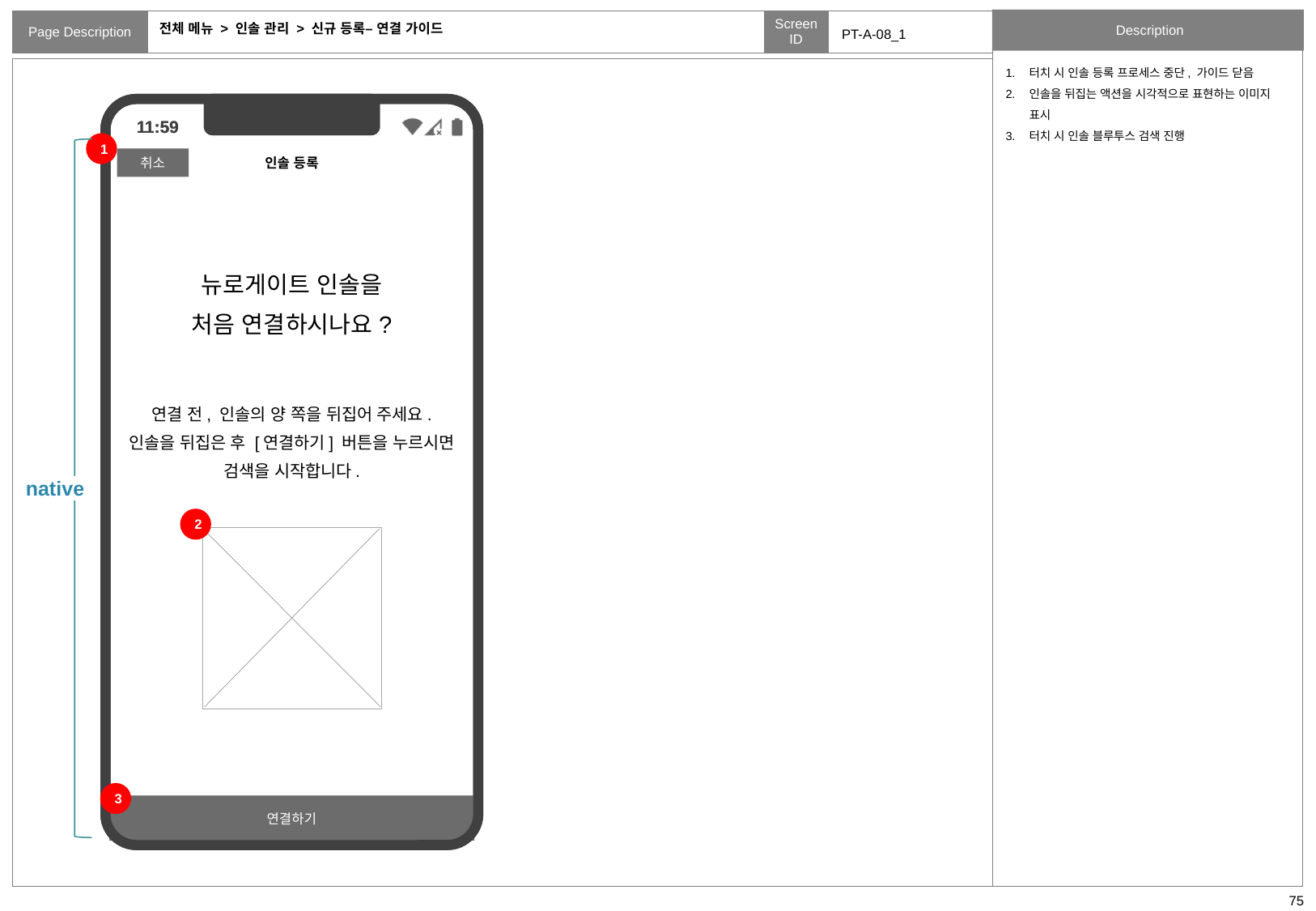

# 전체 메뉴 > 인솔 관리 > 신규 등록– 연결 가이드
PT-A-08_1
터치 시 인솔 등록 프로세스 중단, 가이드 닫음
인솔을 뒤집는 액션을 시각적으로 표현하는 이미지 표시
터치 시 인솔 블루투스 검색 진행
1

native
뉴로게이트 인솔을
처음 연결하시나요?
연결 전, 인솔의 양 쪽을 뒤집어 주세요.
인솔을 뒤집은 후 [연결하기] 버튼을 누르시면
검색을 시작합니다.
2

3